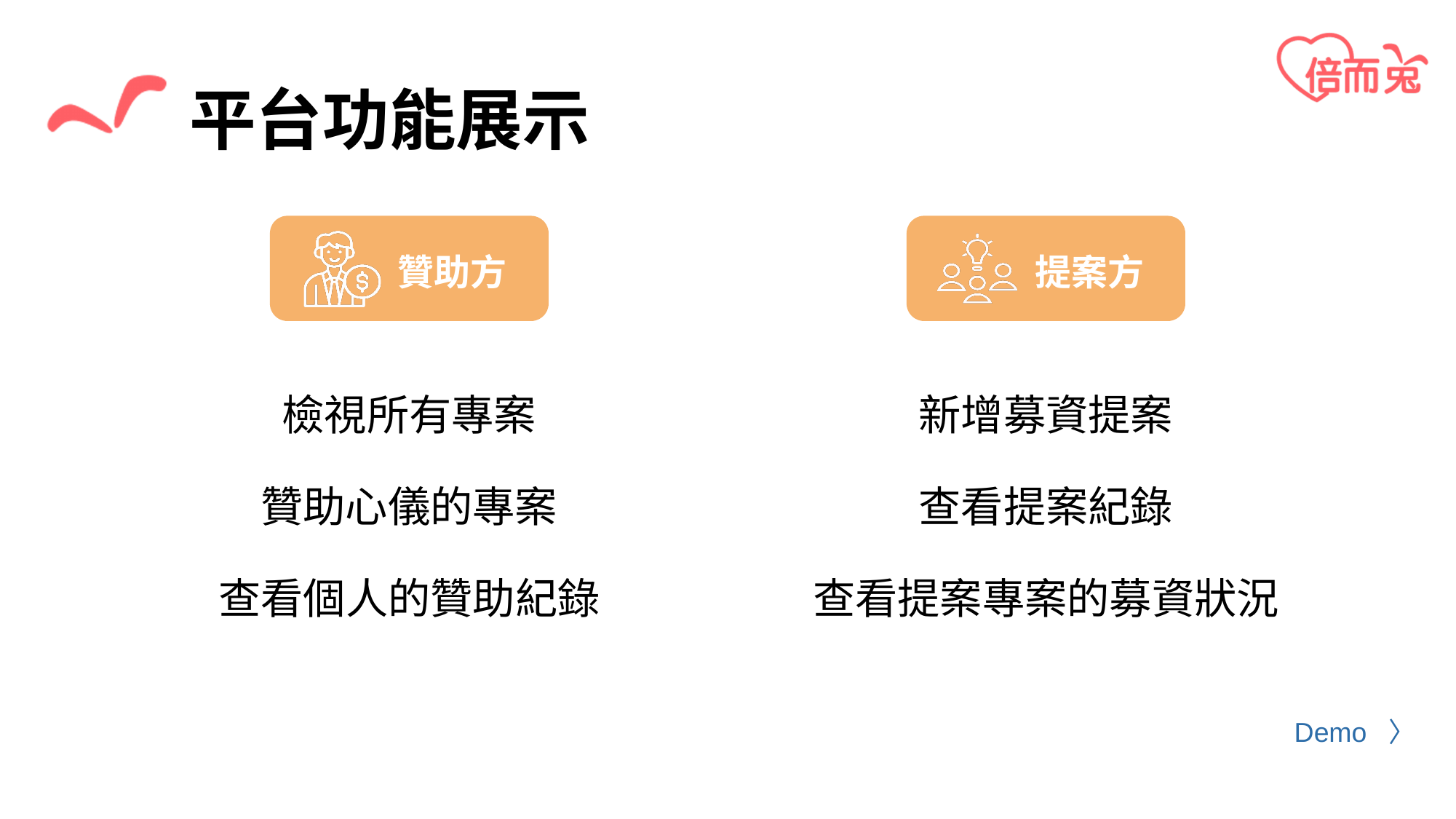

# 平台功能展示

贊助方

提案方

檢視所有專案
贊助心儀的專案
查看個人的贊助紀錄
新增募資提案
查看提案紀錄
查看提案專案的募資狀況
Demo  〉